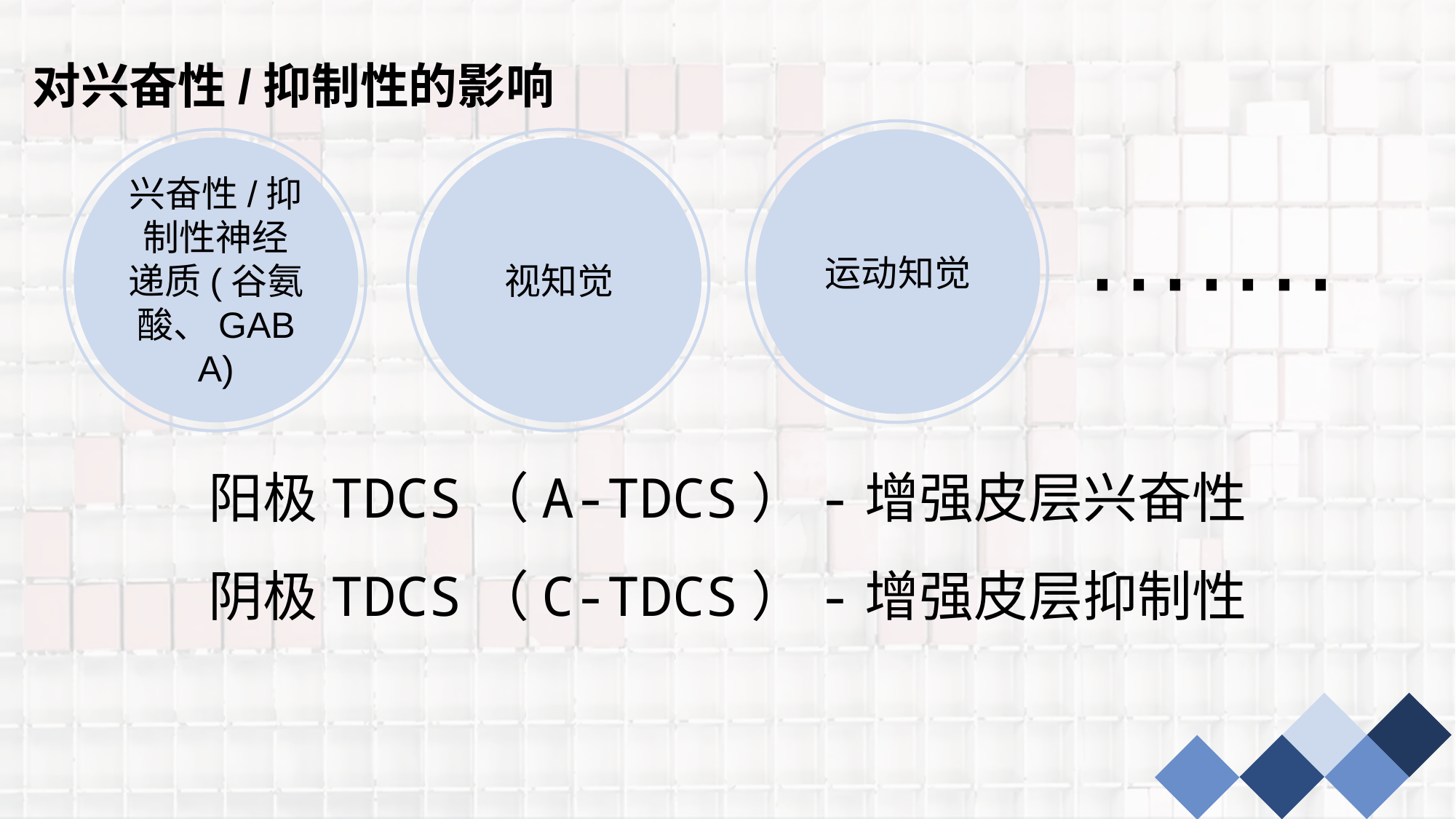

对兴奋性/抑制性的影响

运动知觉

兴奋性/抑制性神经递质(谷氨酸、GABA)

视知觉
·······
阳极TDCS（A-TDCS）-增强皮层兴奋性
阴极TDCS（C-TDCS）-增强皮层抑制性